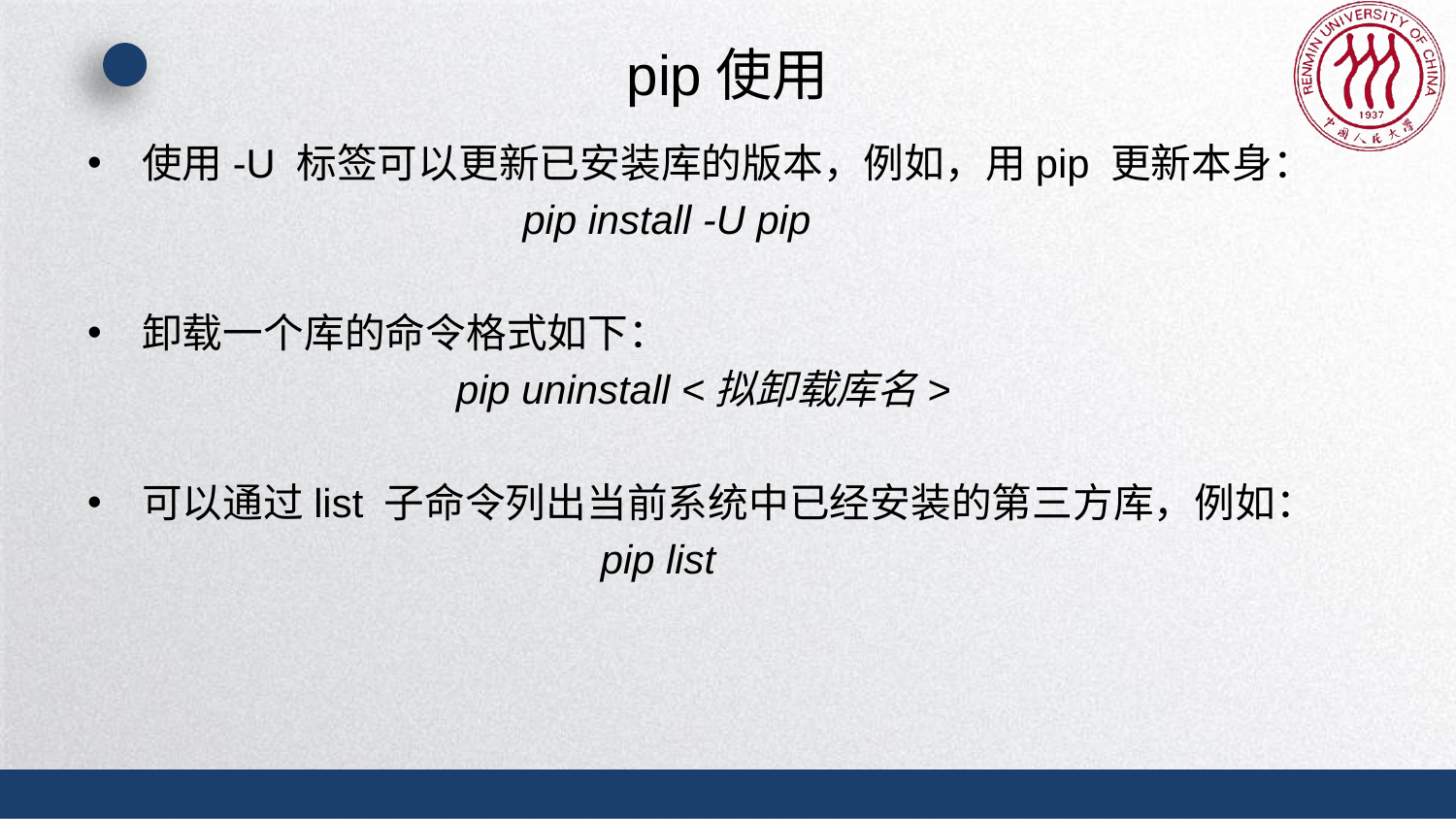

# pip使用
使用-U 标签可以更新已安装库的版本，例如，用pip 更新本身：
                                       pip install -U pip

卸载一个库的命令格式如下：
	                    pip uninstall <拟卸载库名>

可以通过list 子命令列出当前系统中已经安装的第三方库，例如：
                                              pip list